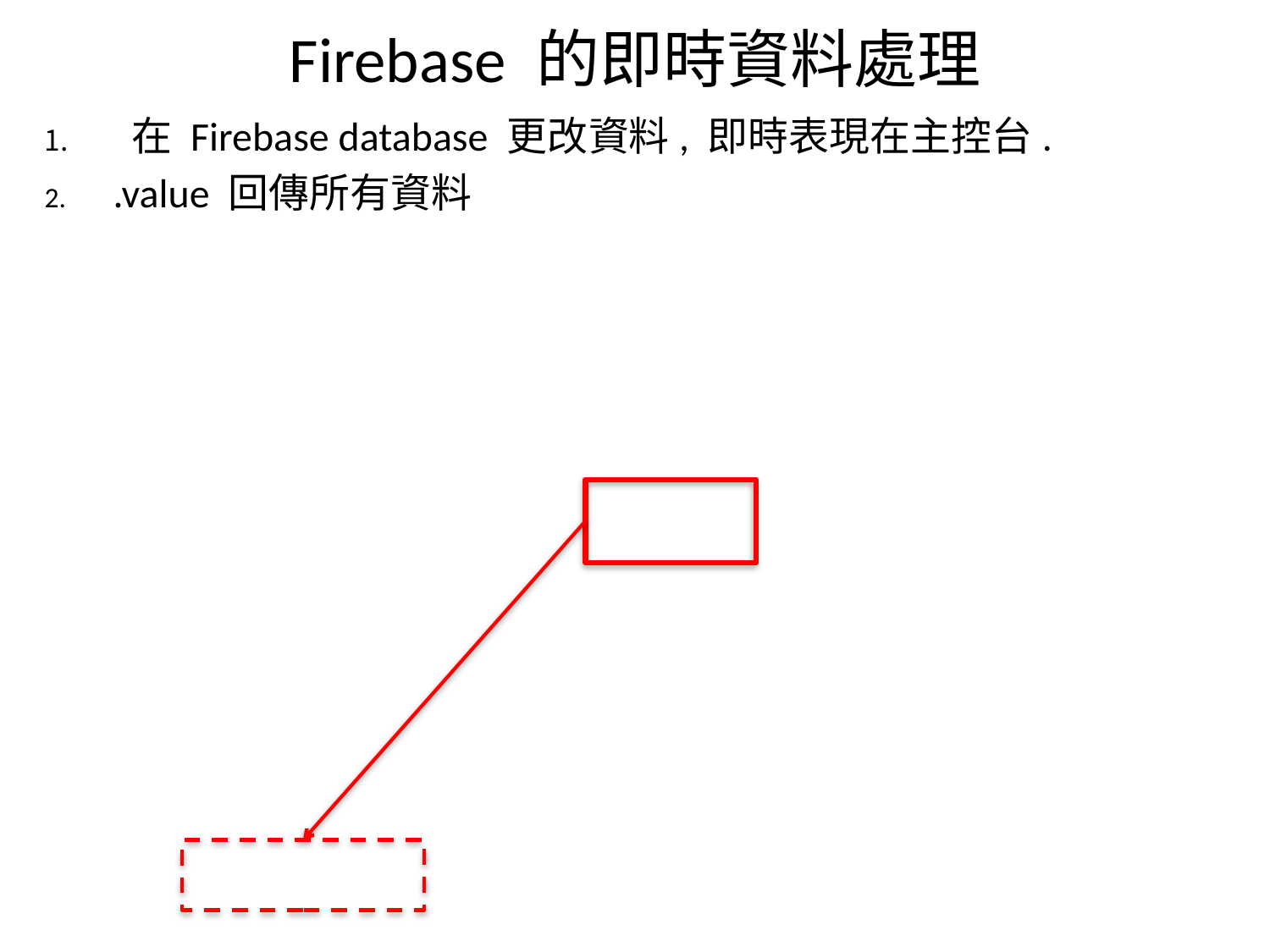

# Firebase 的即時資料處理
 在 Firebase database 更改資料, 即時表現在主控台.
.value 回傳所有資料